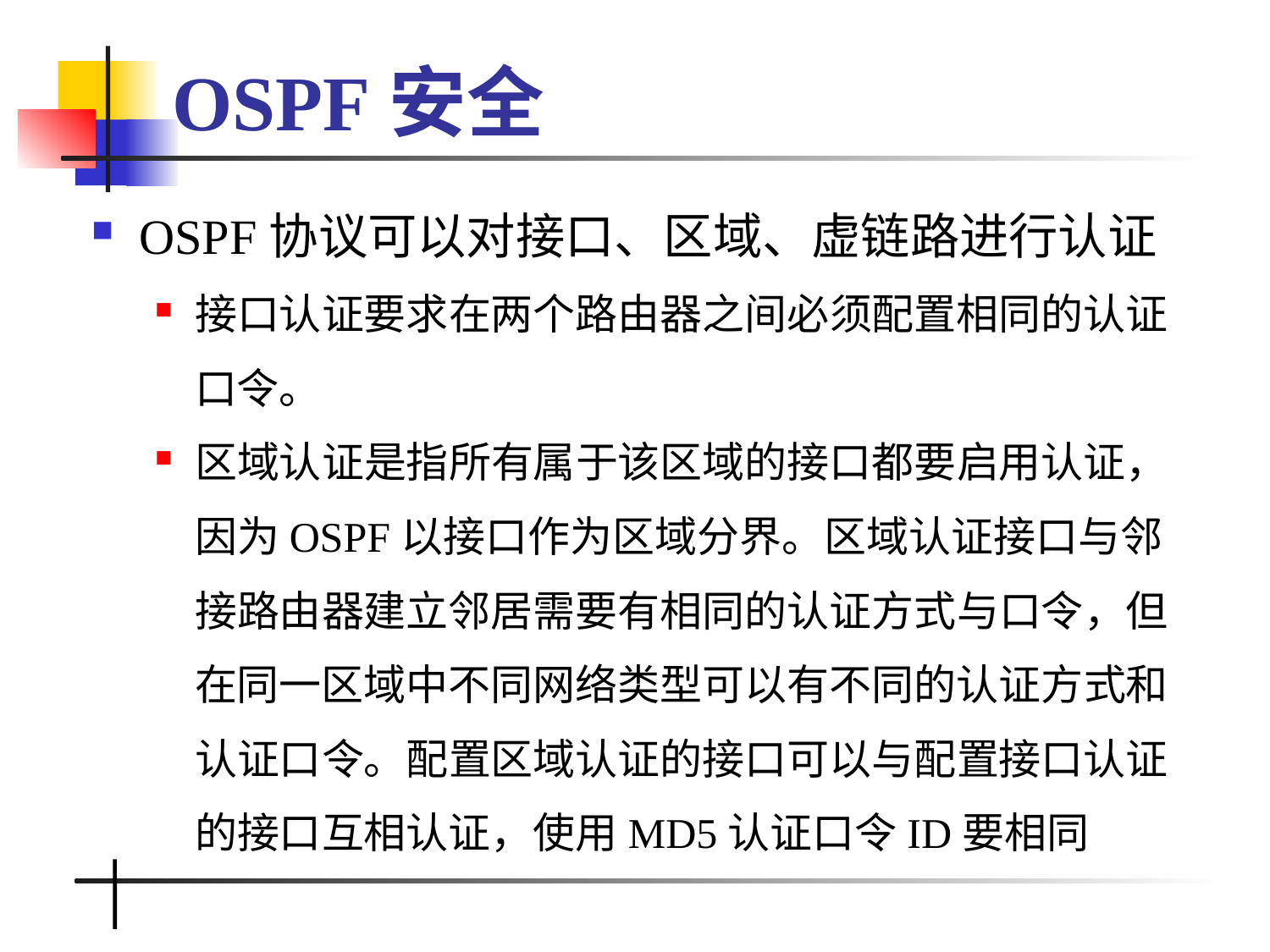

# OSPF安全
OSPF协议可以对接口、区域、虚链路进行认证
接口认证要求在两个路由器之间必须配置相同的认证口令。
区域认证是指所有属于该区域的接口都要启用认证，因为OSPF以接口作为区域分界。区域认证接口与邻接路由器建立邻居需要有相同的认证方式与口令，但在同一区域中不同网络类型可以有不同的认证方式和认证口令。配置区域认证的接口可以与配置接口认证的接口互相认证，使用MD5认证口令ID要相同